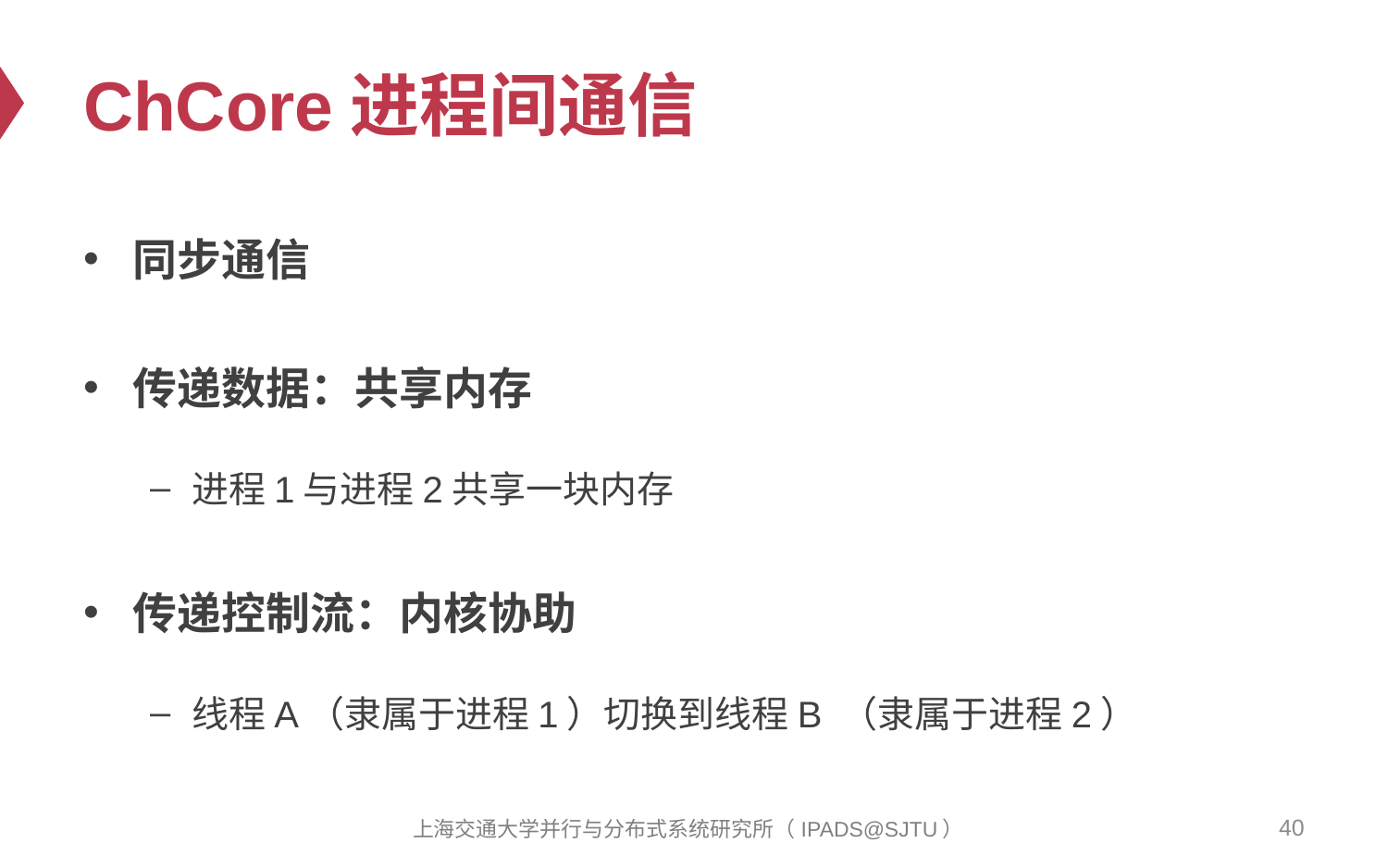

# ChCore进程间通信
同步通信
传递数据：共享内存
进程1与进程2共享一块内存
传递控制流：内核协助
线程A（隶属于进程1）切换到线程B （隶属于进程2）
40
上海交通大学并行与分布式系统研究所（IPADS@SJTU）